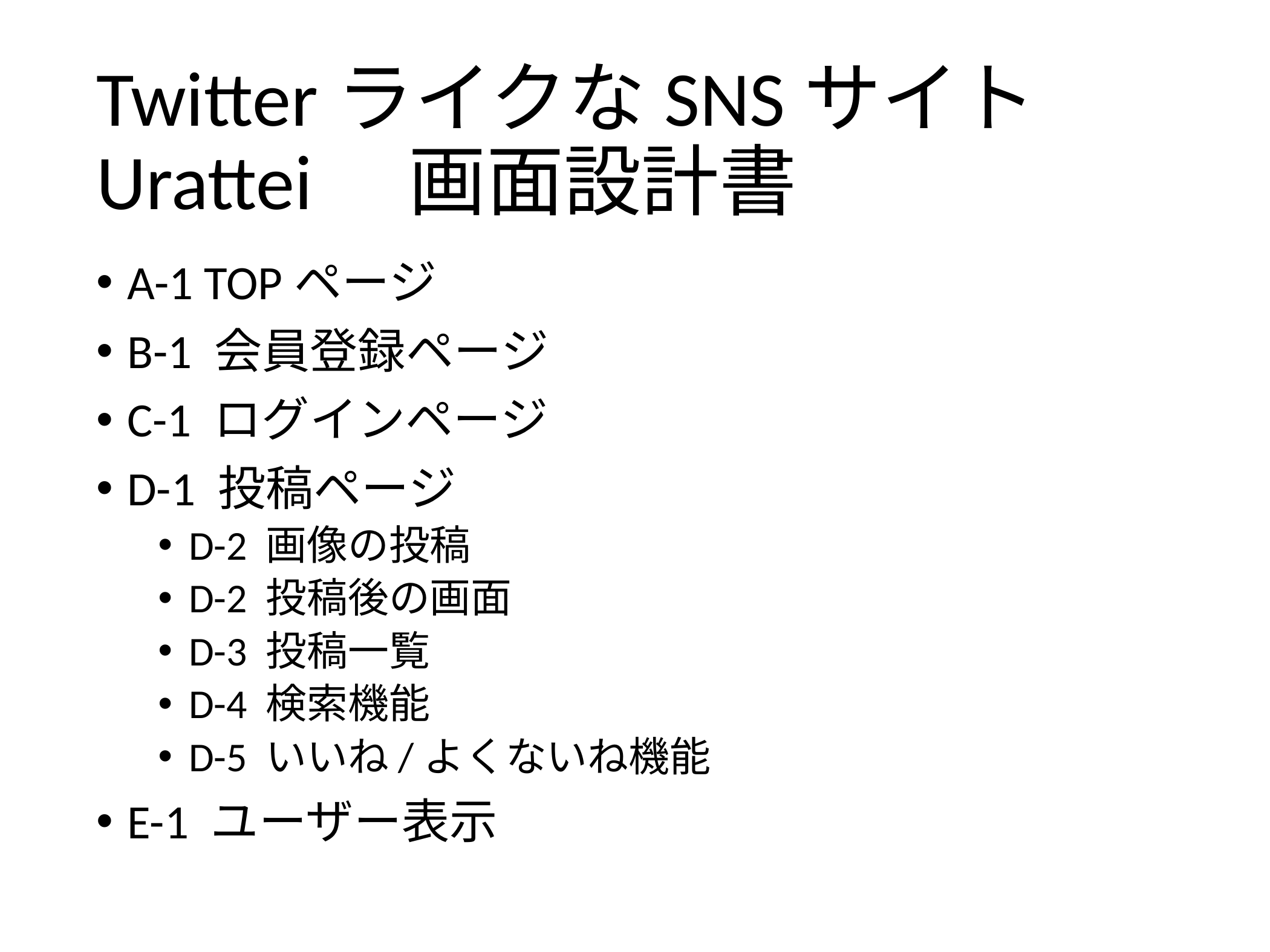

# TwitterライクなSNSサイト Urattei　画面設計書
A-1 TOPページ
B-1 会員登録ページ
C-1 ログインページ
D-1 投稿ページ
D-2 画像の投稿
D-2 投稿後の画面
D-3 投稿一覧
D-4 検索機能
D-5 いいね/よくないね機能
E-1 ユーザー表示